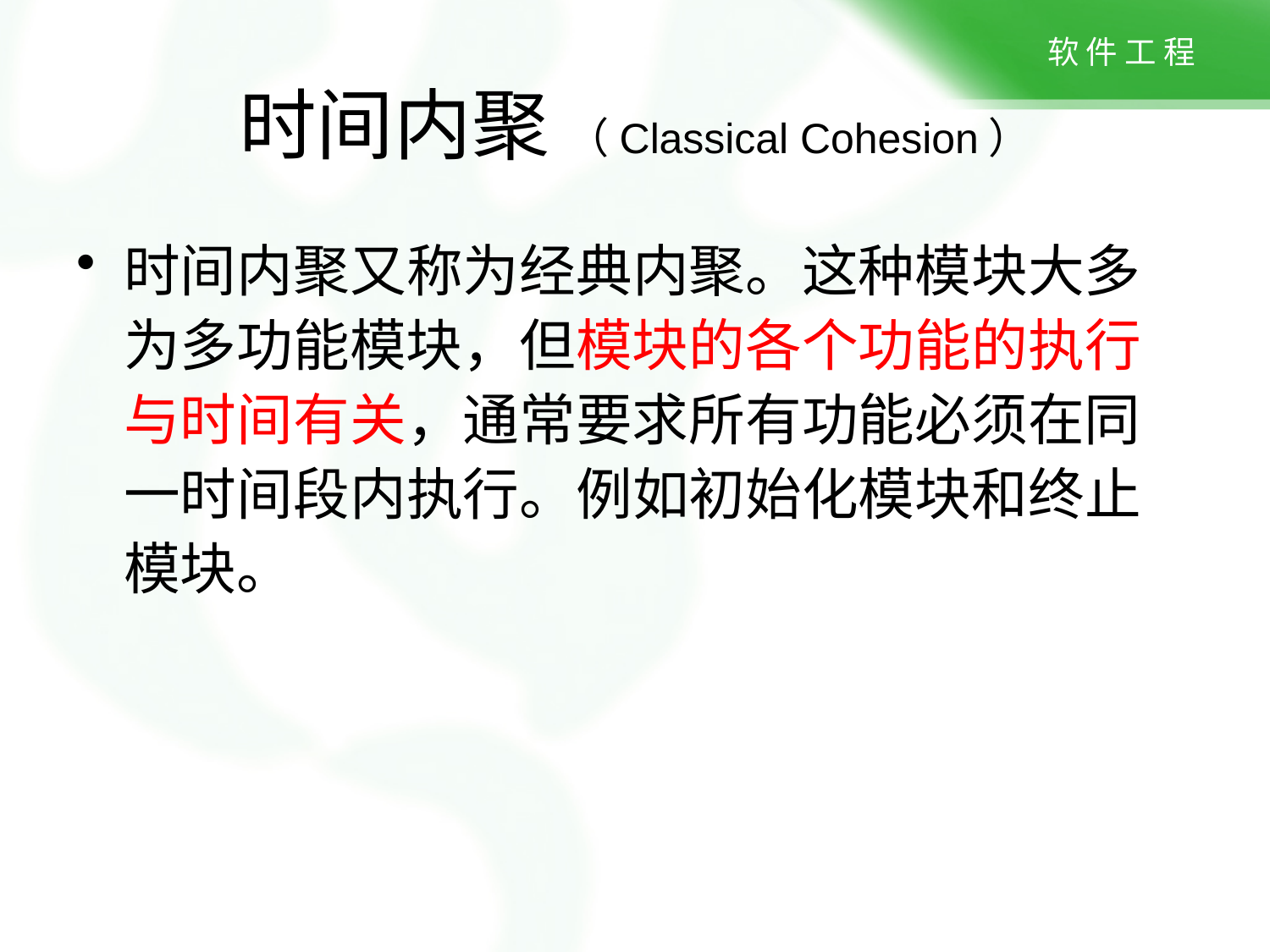

时间内聚 （Classical Cohesion）
时间内聚又称为经典内聚。这种模块大多为多功能模块，但模块的各个功能的执行与时间有关，通常要求所有功能必须在同一时间段内执行。例如初始化模块和终止模块。